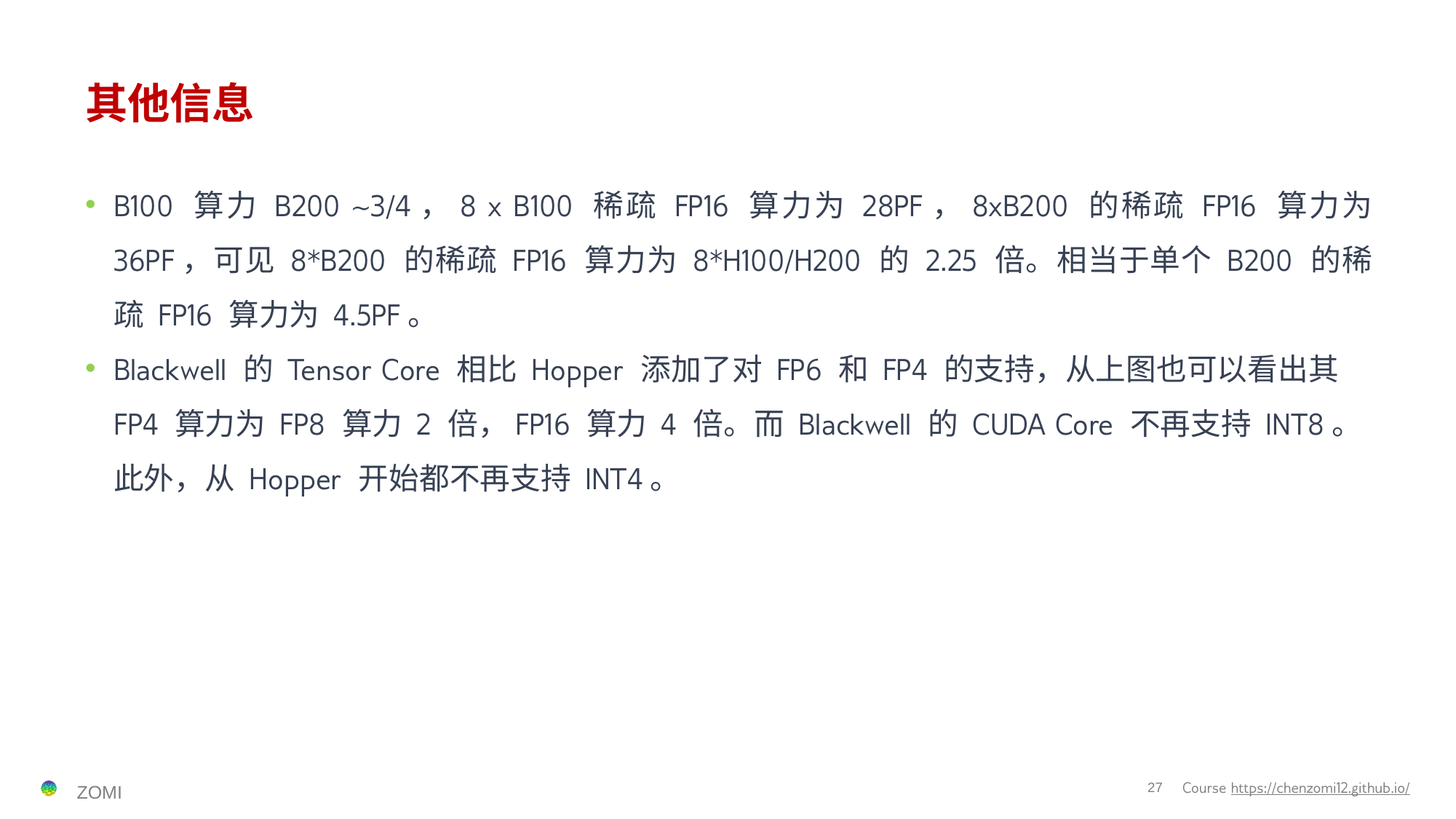

# 其他信息
B100 算力 B200 ~3/4，8 x B100 稀疏 FP16 算力为 28PF，8xB200 的稀疏 FP16 算力为 36PF，可见 8*B200 的稀疏 FP16 算力为 8*H100/H200 的 2.25 倍。相当于单个 B200 的稀疏 FP16 算力为 4.5PF。
Blackwell 的 Tensor Core 相比 Hopper 添加了对 FP6 和 FP4 的支持，从上图也可以看出其 FP4 算力为 FP8 算力 2 倍，FP16 算力 4 倍。而 Blackwell 的 CUDA Core 不再支持 INT8。此外，从 Hopper 开始都不再支持 INT4。